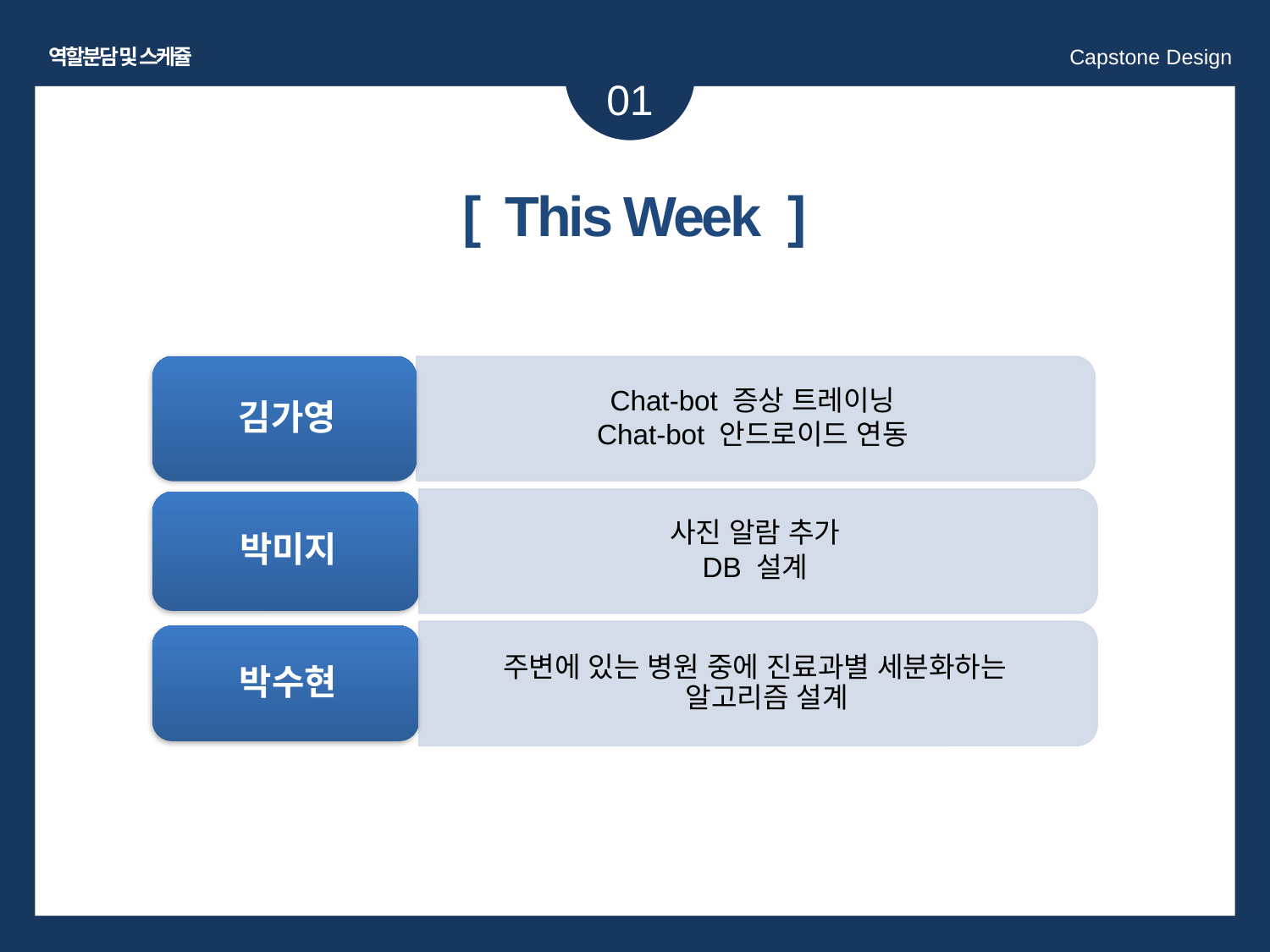

역할분담 및 스케쥴
Capstone Design
01

[  This Week  ]

Chat-bot 증상 트레이닝
Chat-bot 안드로이드 연동
김가영
사진 알람 추가
DB 설계
박미지
주변에 있는 병원 중에 진료과별 세분화하는 알고리즘 설계
박수현